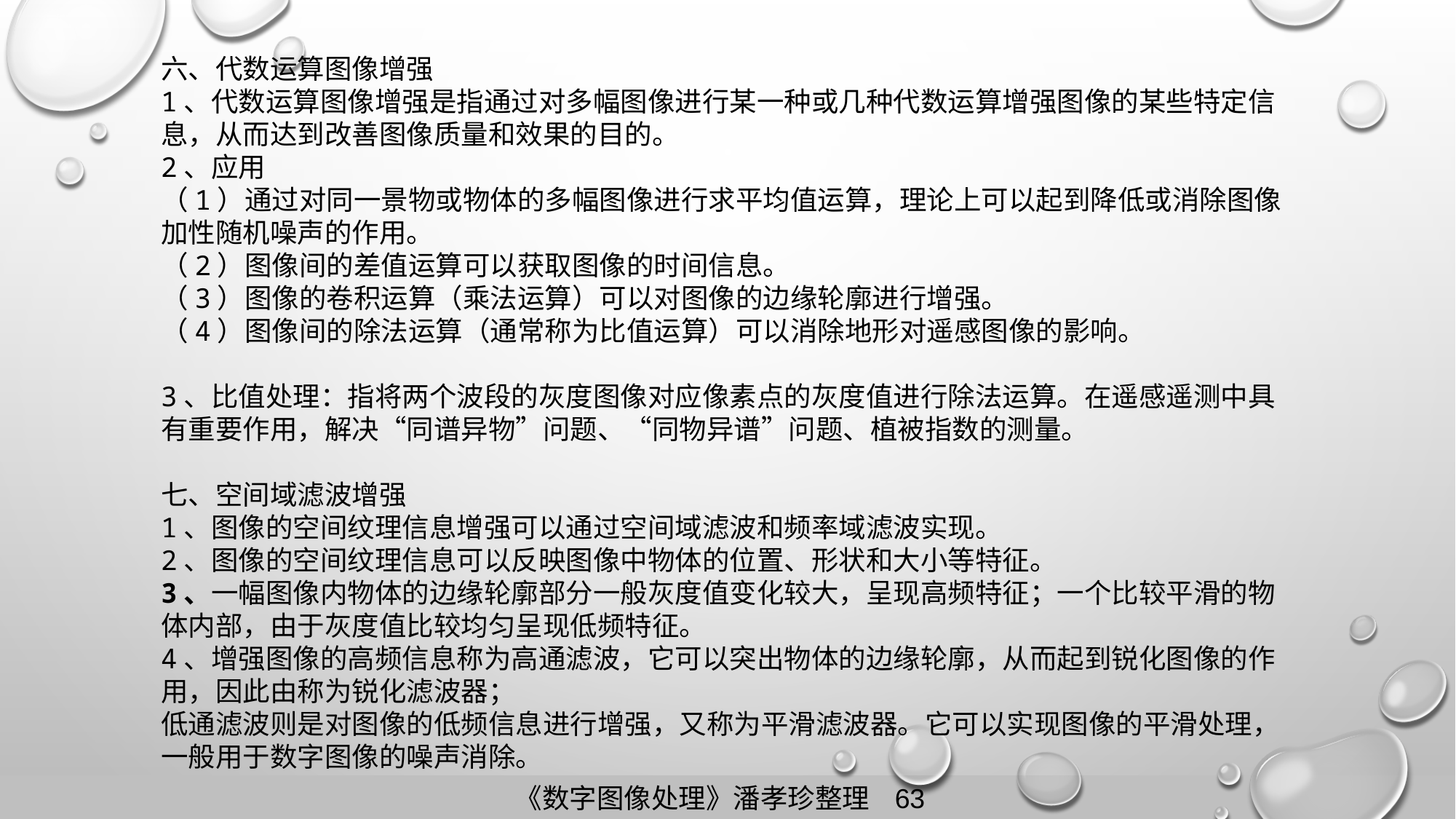

六、代数运算图像增强
1、代数运算图像增强是指通过对多幅图像进行某一种或几种代数运算增强图像的某些特定信息，从而达到改善图像质量和效果的目的。
2、应用
（1）通过对同一景物或物体的多幅图像进行求平均值运算，理论上可以起到降低或消除图像加性随机噪声的作用。
（2）图像间的差值运算可以获取图像的时间信息。
（3）图像的卷积运算（乘法运算）可以对图像的边缘轮廓进行增强。
（4）图像间的除法运算（通常称为比值运算）可以消除地形对遥感图像的影响。

3、比值处理：指将两个波段的灰度图像对应像素点的灰度值进行除法运算。在遥感遥测中具有重要作用，解决“同谱异物”问题、“同物异谱”问题、植被指数的测量。

七、空间域滤波增强
1、图像的空间纹理信息增强可以通过空间域滤波和频率域滤波实现。
2、图像的空间纹理信息可以反映图像中物体的位置、形状和大小等特征。
3、一幅图像内物体的边缘轮廓部分一般灰度值变化较大，呈现高频特征；一个比较平滑的物体内部，由于灰度值比较均匀呈现低频特征。
4、增强图像的高频信息称为高通滤波，它可以突出物体的边缘轮廓，从而起到锐化图像的作用，因此由称为锐化滤波器；
低通滤波则是对图像的低频信息进行增强，又称为平滑滤波器。它可以实现图像的平滑处理，一般用于数字图像的噪声消除。